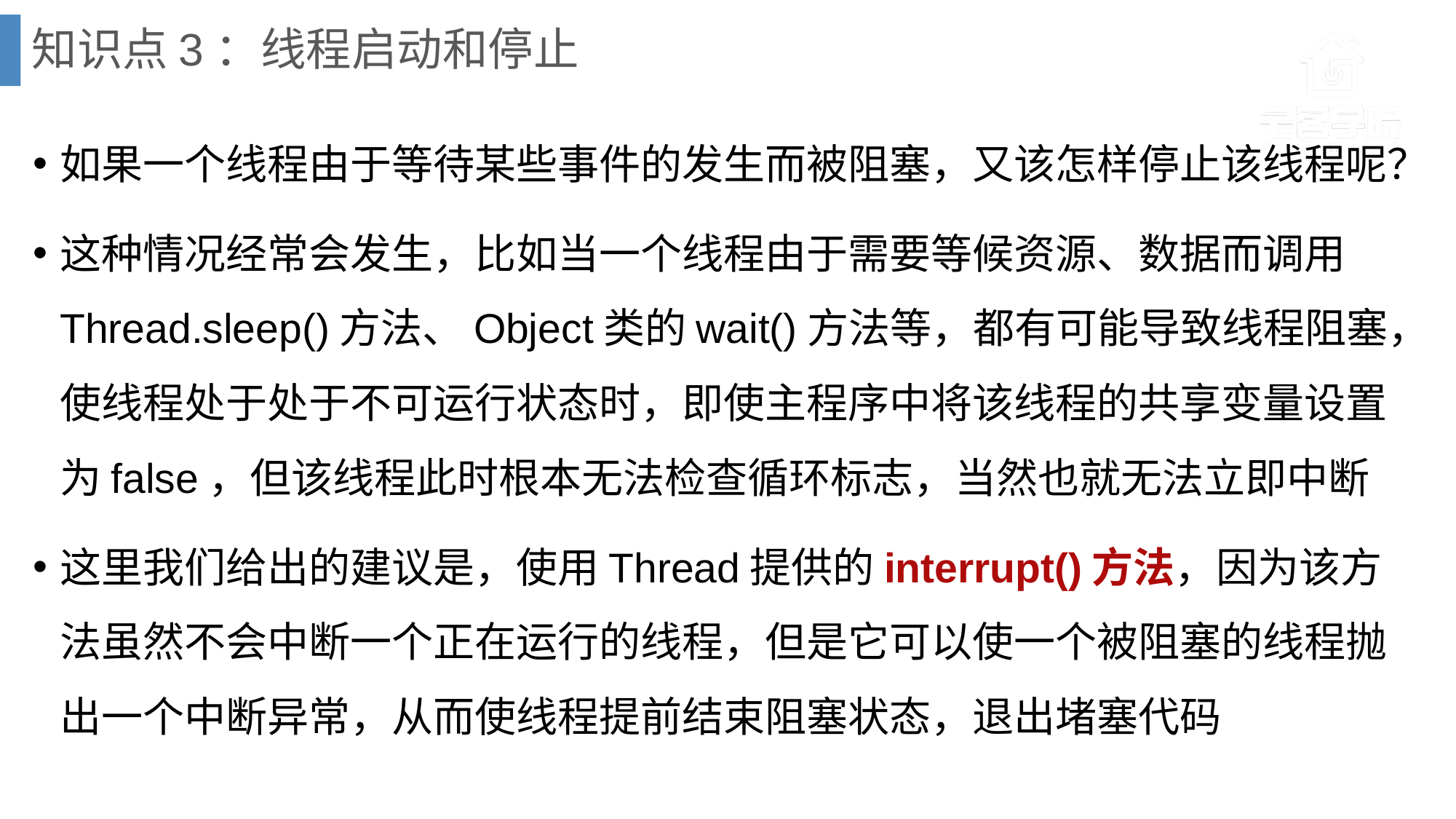

# 知识点3：线程启动和停止
如果一个线程由于等待某些事件的发生而被阻塞，又该怎样停止该线程呢？
这种情况经常会发生，比如当一个线程由于需要等候资源、数据而调用Thread.sleep()方法、Object类的wait()方法等，都有可能导致线程阻塞，使线程处于处于不可运行状态时，即使主程序中将该线程的共享变量设置为false，但该线程此时根本无法检查循环标志，当然也就无法立即中断
这里我们给出的建议是，使用Thread提供的interrupt()方法，因为该方法虽然不会中断一个正在运行的线程，但是它可以使一个被阻塞的线程抛出一个中断异常，从而使线程提前结束阻塞状态，退出堵塞代码